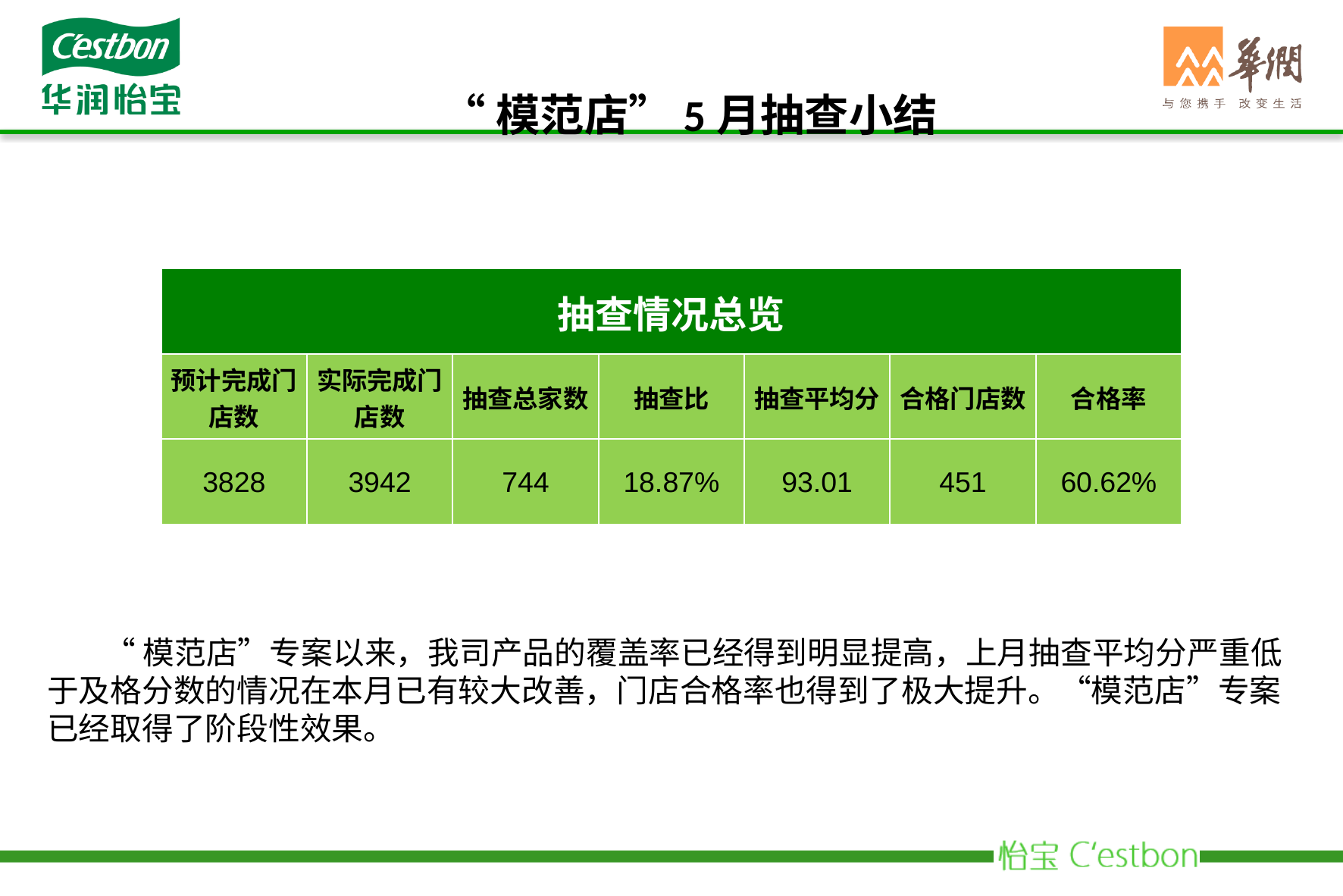

“模范店”5月抽查小结
| 抽查情况总览 |  |  |  |  |  |  |
| --- | --- | --- | --- | --- | --- | --- |
| 预计完成门店数 | 实际完成门店数 | 抽查总家数 | 抽查比 | 抽查平均分 | 合格门店数 | 合格率 |
| 3828 | 3942 | 744 | 18.87% | 93.01 | 451 | 60.62% |
“模范店”专案以来，我司产品的覆盖率已经得到明显提高，上月抽查平均分严重低于及格分数的情况在本月已有较大改善，门店合格率也得到了极大提升。“模范店”专案已经取得了阶段性效果。